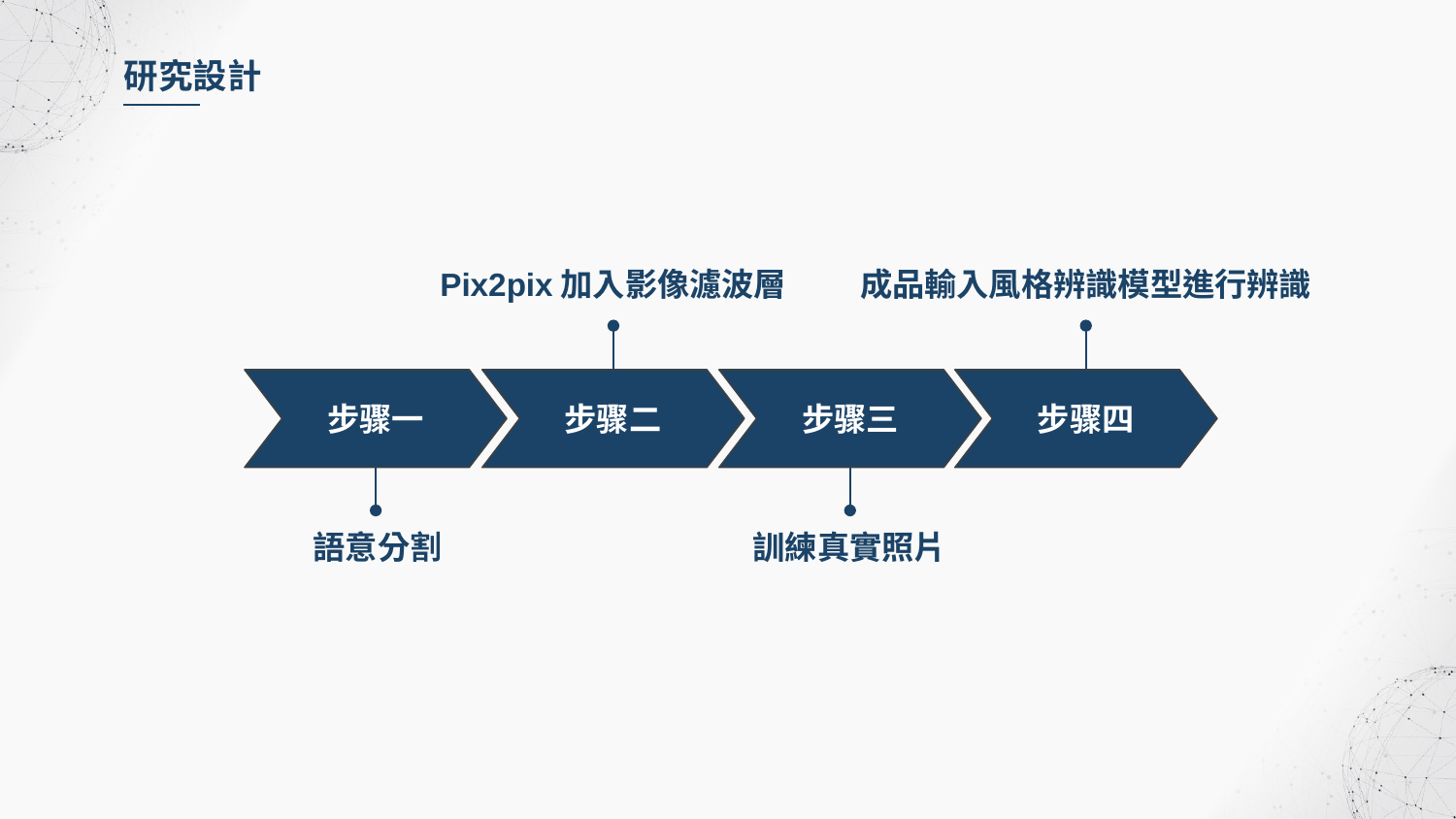

研究設計
成品輸入風格辨識模型進行辨識
Pix2pix加入影像濾波層
步骤一
步骤二
步骤三
步骤四
語意分割
訓練真實照片